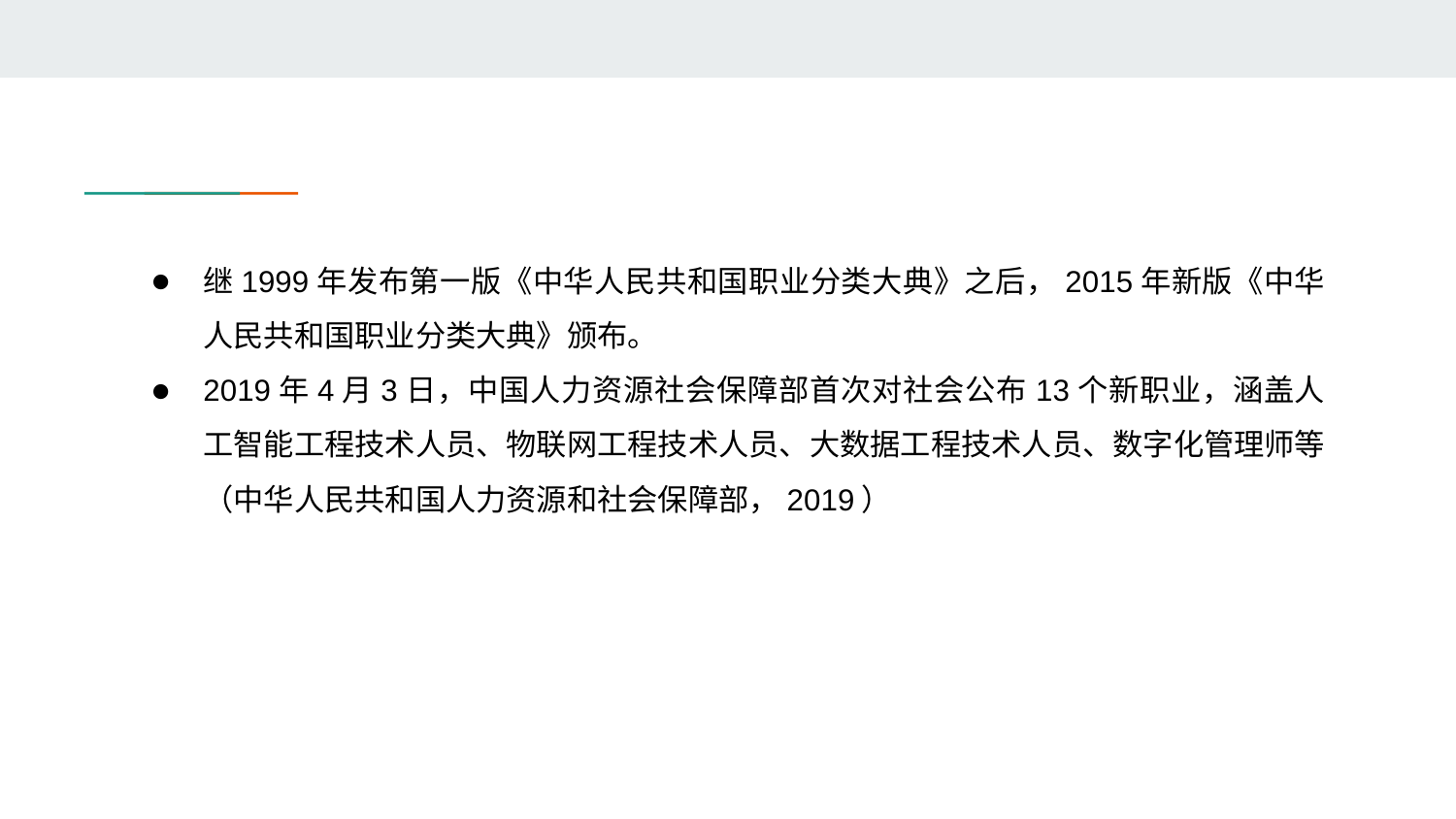

继1999年发布第一版《中华人民共和国职业分类大典》之后，2015年新版《中华人民共和国职业分类大典》颁布。
2019年4月3日，中国人力资源社会保障部首次对社会公布13个新职业，涵盖人工智能工程技术人员、物联网工程技术人员、大数据工程技术人员、数字化管理师等（中华人民共和国人力资源和社会保障部，2019）